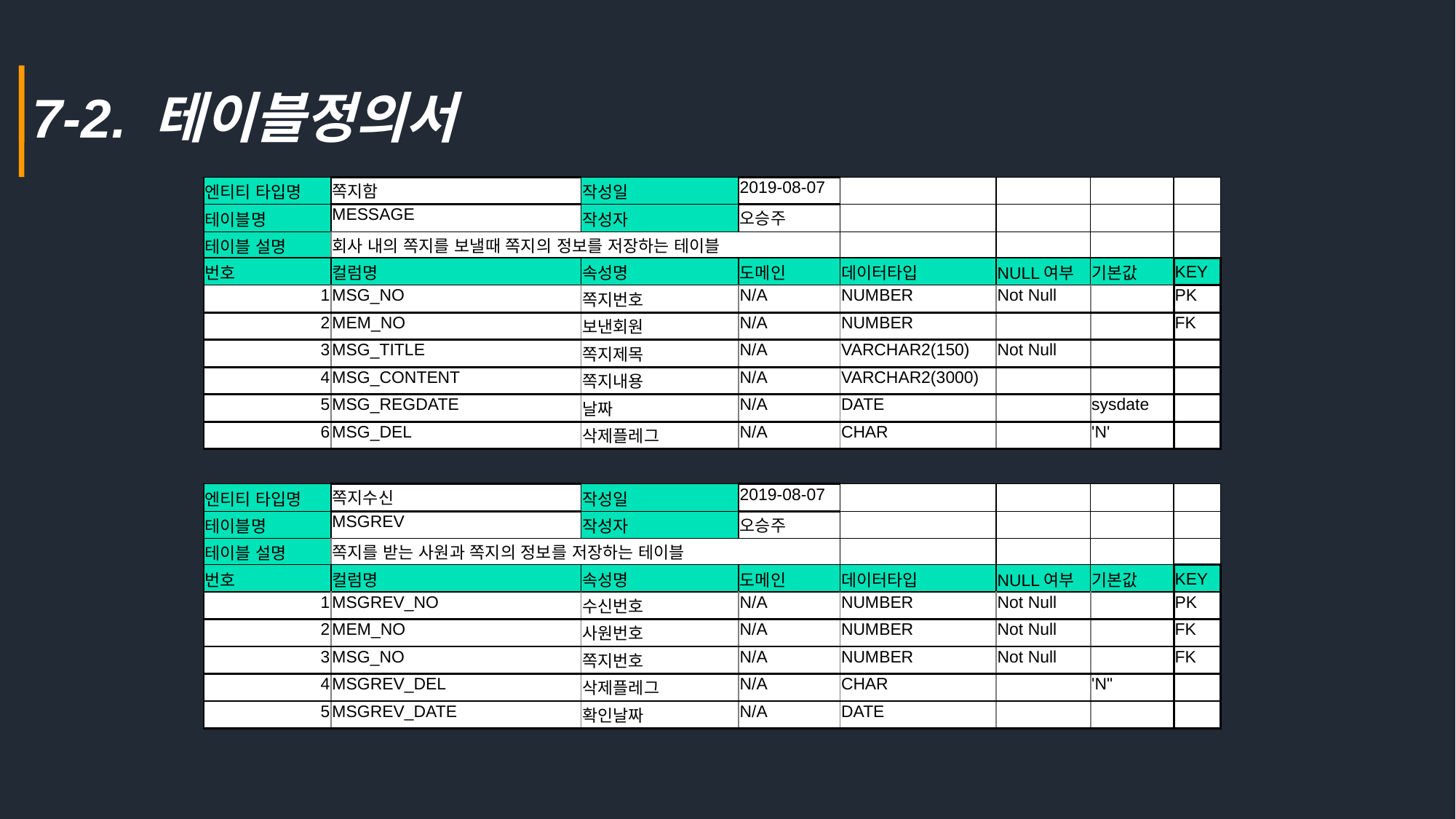

7-2. 테이블정의서

| 엔티티 타입명 | 쪽지함 | 작성일 | 2019-08-07 |  |  |  |  |
| --- | --- | --- | --- | --- | --- | --- | --- |
| 테이블명 | MESSAGE | 작성자 | 오승주 |  |  |  |  |
| 테이블 설명 | 회사 내의 쪽지를 보낼때 쪽지의 정보를 저장하는 테이블 |  |  |  |  |  |  |
| 번호 | 컬럼명 | 속성명 | 도메인 | 데이터타입 | NULL여부 | 기본값 | KEY |
| 1 | MSG\_NO | 쪽지번호 | N/A | NUMBER | Not Null |  | PK |
| 2 | MEM\_NO | 보낸회원 | N/A | NUMBER |  |  | FK |
| 3 | MSG\_TITLE | 쪽지제목 | N/A | VARCHAR2(150) | Not Null |  |  |
| 4 | MSG\_CONTENT | 쪽지내용 | N/A | VARCHAR2(3000) |  |  |  |
| 5 | MSG\_REGDATE | 날짜 | N/A | DATE |  | sysdate |  |
| 6 | MSG\_DEL | 삭제플레그 | N/A | CHAR |  | 'N' |  |
| 엔티티 타입명 | 쪽지수신 | 작성일 | 2019-08-07 |  |  |  |  |
| --- | --- | --- | --- | --- | --- | --- | --- |
| 테이블명 | MSGREV | 작성자 | 오승주 |  |  |  |  |
| 테이블 설명 | 쪽지를 받는 사원과 쪽지의 정보를 저장하는 테이블 |  |  |  |  |  |  |
| 번호 | 컬럼명 | 속성명 | 도메인 | 데이터타입 | NULL여부 | 기본값 | KEY |
| 1 | MSGREV\_NO | 수신번호 | N/A | NUMBER | Not Null |  | PK |
| 2 | MEM\_NO | 사원번호 | N/A | NUMBER | Not Null |  | FK |
| 3 | MSG\_NO | 쪽지번호 | N/A | NUMBER | Not Null |  | FK |
| 4 | MSGREV\_DEL | 삭제플레그 | N/A | CHAR |  | 'N" |  |
| 5 | MSGREV\_DATE | 확인날짜 | N/A | DATE |  |  |  |